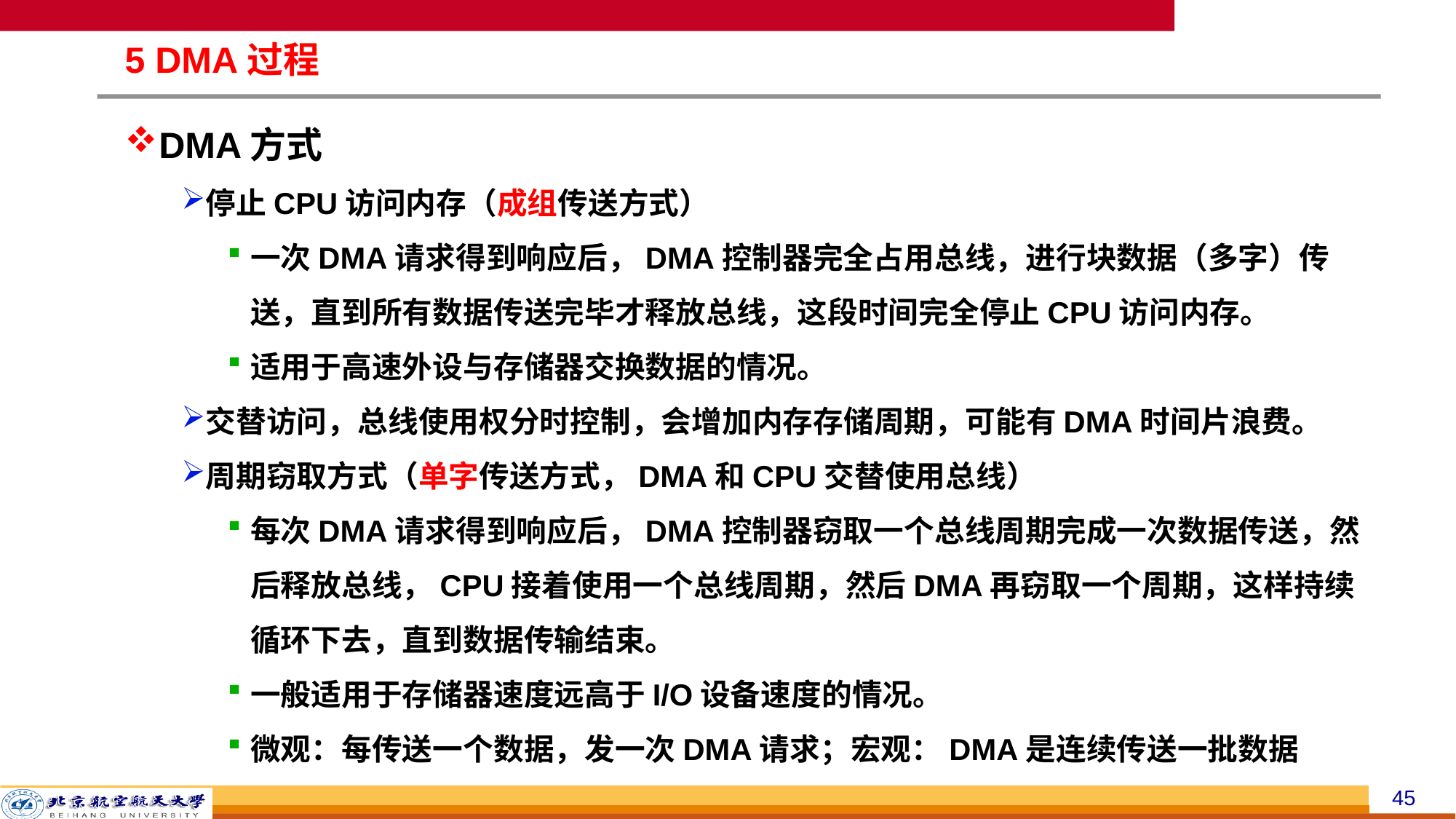

# 5 DMA过程
DMA方式
停止CPU访问内存（成组传送方式）
一次DMA请求得到响应后，DMA控制器完全占用总线，进行块数据（多字）传送，直到所有数据传送完毕才释放总线，这段时间完全停止CPU访问内存。
适用于高速外设与存储器交换数据的情况。
交替访问，总线使用权分时控制，会增加内存存储周期，可能有DMA时间片浪费。
周期窃取方式（单字传送方式，DMA和CPU交替使用总线）
每次DMA请求得到响应后，DMA控制器窃取一个总线周期完成一次数据传送，然后释放总线，CPU接着使用一个总线周期，然后DMA再窃取一个周期，这样持续循环下去，直到数据传输结束。
一般适用于存储器速度远高于I/O设备速度的情况。
微观：每传送一个数据，发一次DMA请求；宏观：DMA是连续传送一批数据